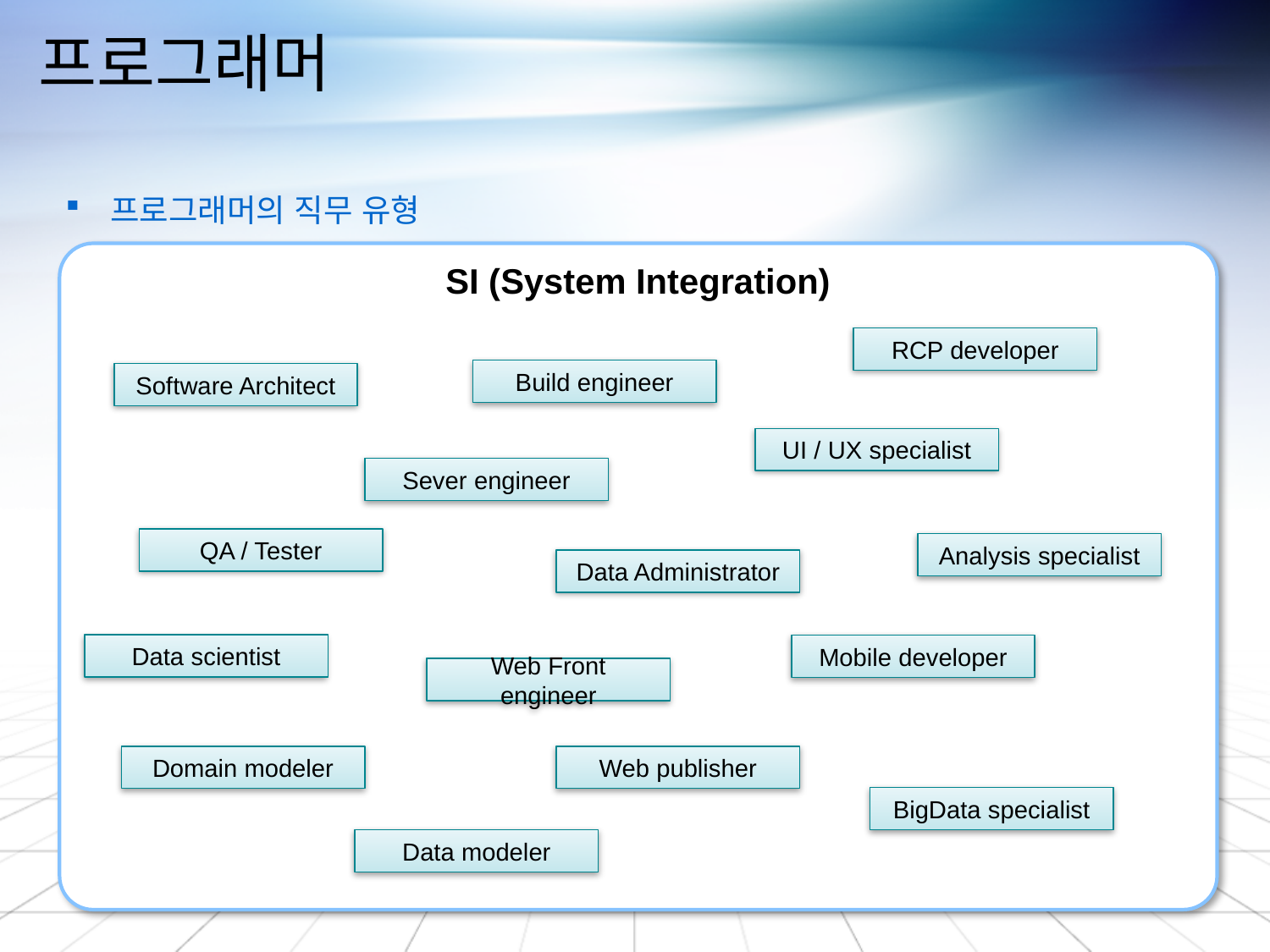

# 프로그래머
 프로그래머의 직무 유형

SI (System Integration)
RCP developer
Build engineer
Software Architect
UI / UX specialist
Sever engineer
QA / Tester
Analysis specialist
Data Administrator
Data scientist
Mobile developer
Web Front engineer
Domain modeler
Web publisher
BigData specialist
Data modeler